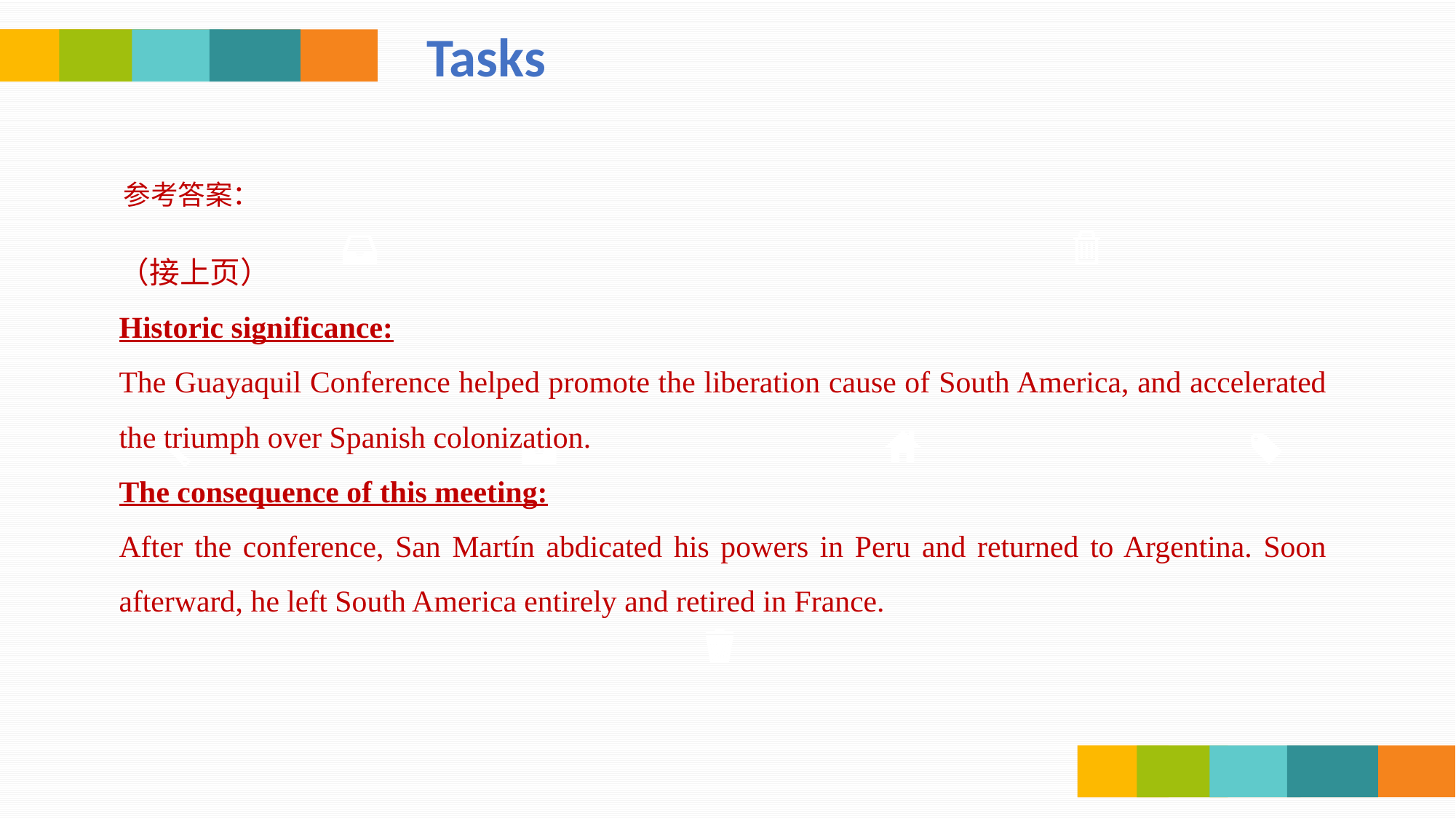

Tasks

参考答案：
（接上页）
Historic significance:
The Guayaquil Conference helped promote the liberation cause of South America, and accelerated the triumph over Spanish colonization.
The consequence of this meeting:
After the conference, San Martín abdicated his powers in Peru and returned to Argentina. Soon afterward, he left South America entirely and retired in France.